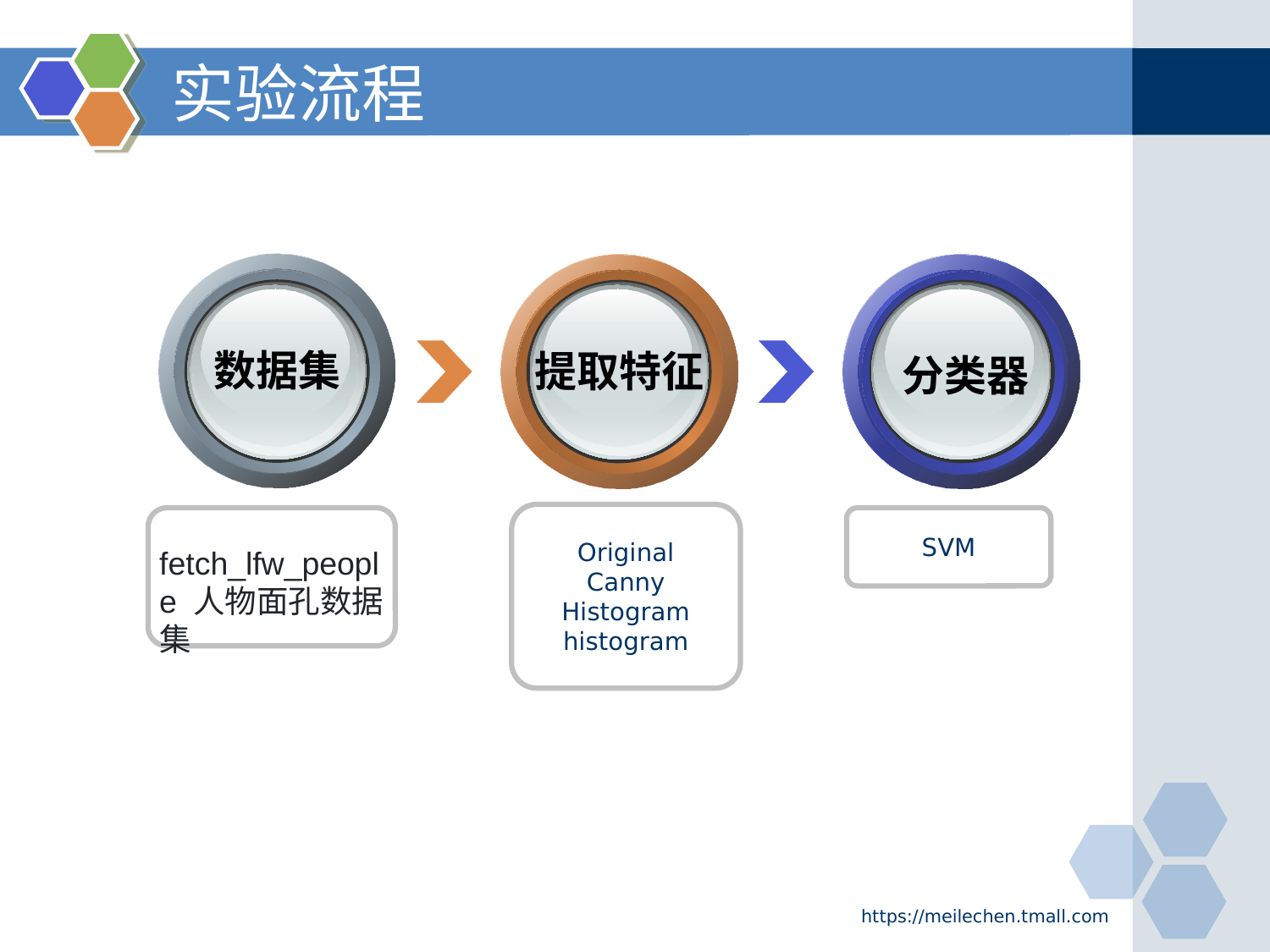

# 实验流程

数据集
提取特征

分类器
Original
Canny
Histogram
histogram

SVM
fetch_lfw_people 人物面孔数据集
https://meilechen.tmall.com